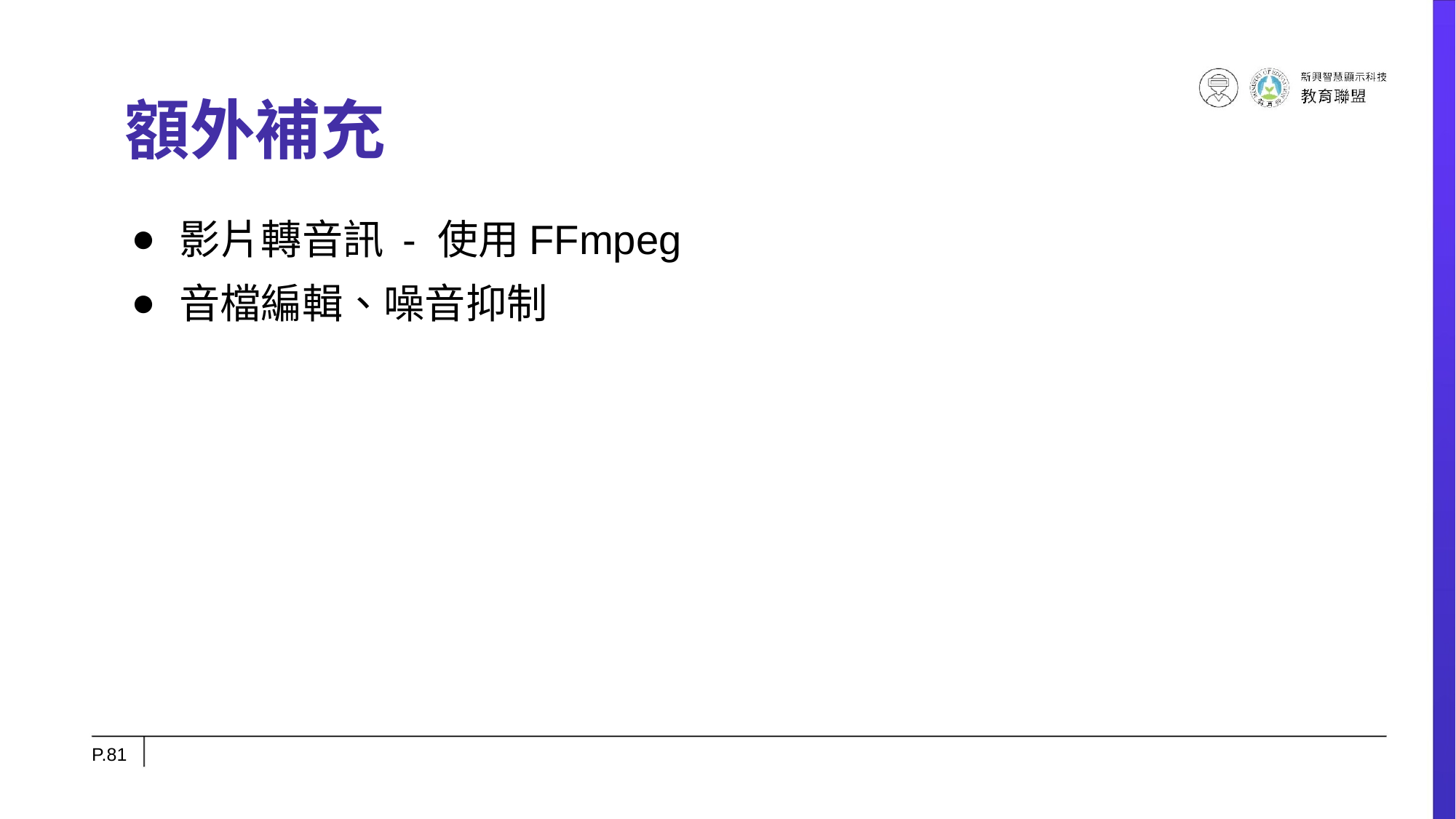

# 額外補充
影片轉音訊 - 使用FFmpeg
音檔編輯、噪音抑制
P.81